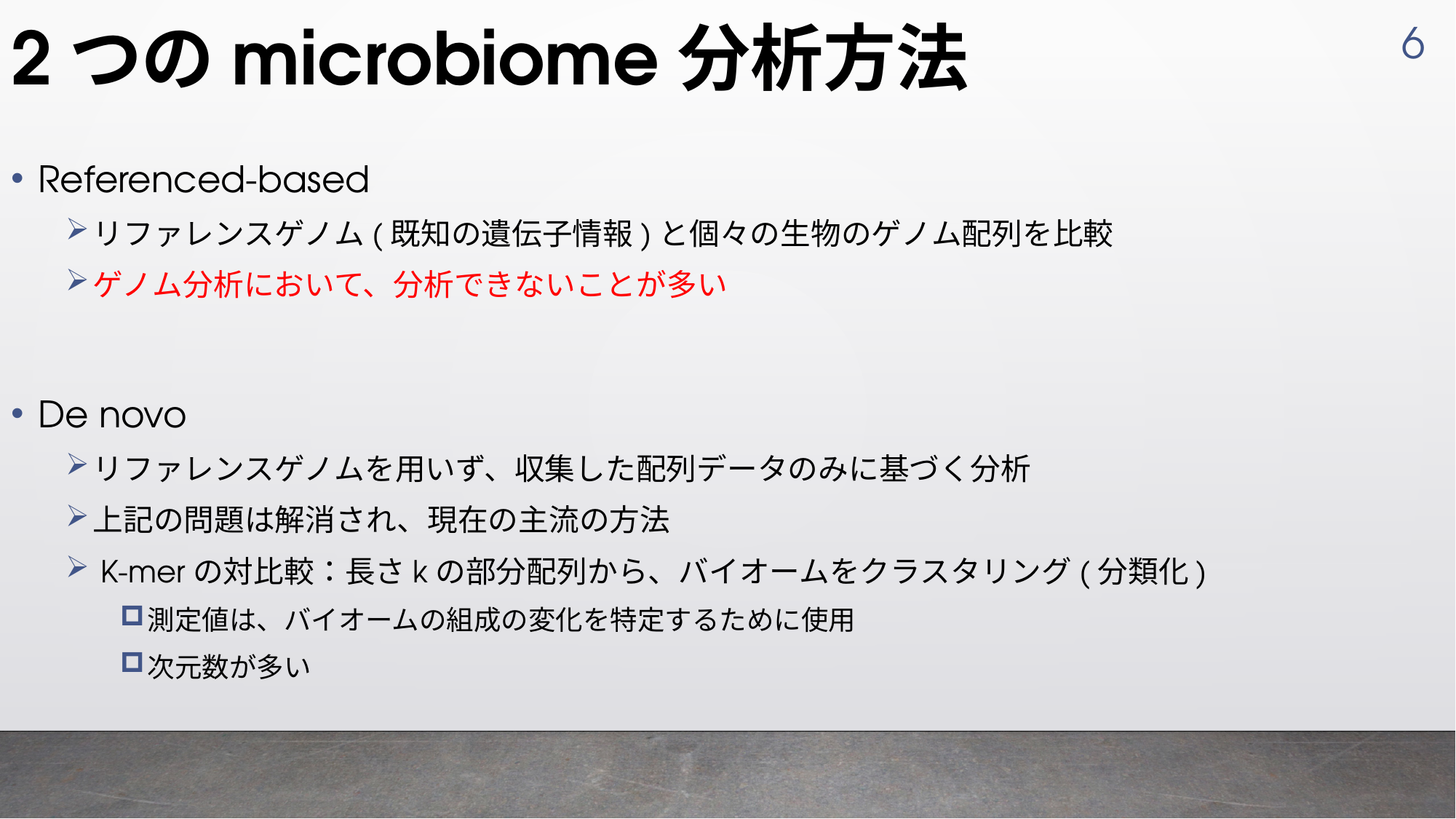

6
# 2つのmicrobiome分析方法
Referenced-based
リファレンスゲノム(既知の遺伝子情報)と個々の生物のゲノム配列を比較
ゲノム分析において、分析できないことが多い

De novo
リファレンスゲノムを用いず、収集した配列データのみに基づく分析
上記の問題は解消され、現在の主流の方法
 K-merの対比較：長さkの部分配列から、バイオームをクラスタリング(分類化)
測定値は、バイオームの組成の変化を特定するために使用
次元数が多い